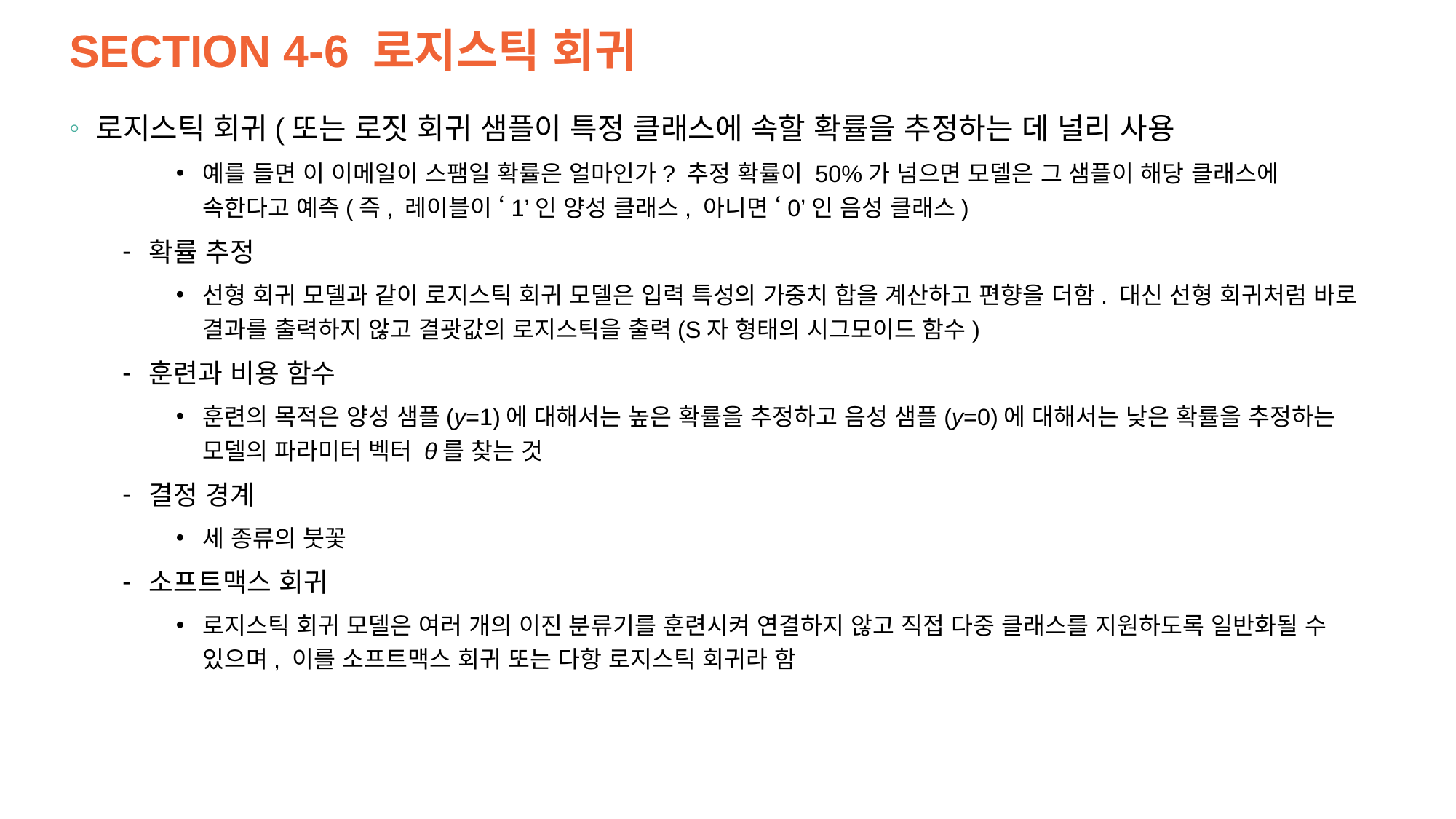

# SECTION 4-6 로지스틱 회귀
로지스틱 회귀(또는 로짓 회귀 샘플이 특정 클래스에 속할 확률을 추정하는 데 널리 사용
예를 들면 이 이메일이 스팸일 확률은 얼마인가? 추정 확률이 50%가 넘으면 모델은 그 샘플이 해당 클래스에 속한다고 예측(즉, 레이블이 ‘1’인 양성 클래스, 아니면 ‘0’인 음성 클래스)
확률 추정
선형 회귀 모델과 같이 로지스틱 회귀 모델은 입력 특성의 가중치 합을 계산하고 편향을 더함. 대신 선형 회귀처럼 바로 결과를 출력하지 않고 결괏값의 로지스틱을 출력(S자 형태의 시그모이드 함수)
훈련과 비용 함수
훈련의 목적은 양성 샘플(y=1)에 대해서는 높은 확률을 추정하고 음성 샘플(y=0)에 대해서는 낮은 확률을 추정하는 모델의 파라미터 벡터 θ를 찾는 것
결정 경계
세 종류의 붓꽃
소프트맥스 회귀
로지스틱 회귀 모델은 여러 개의 이진 분류기를 훈련시켜 연결하지 않고 직접 다중 클래스를 지원하도록 일반화될 수 있으며, 이를 소프트맥스 회귀 또는 다항 로지스틱 회귀라 함
39